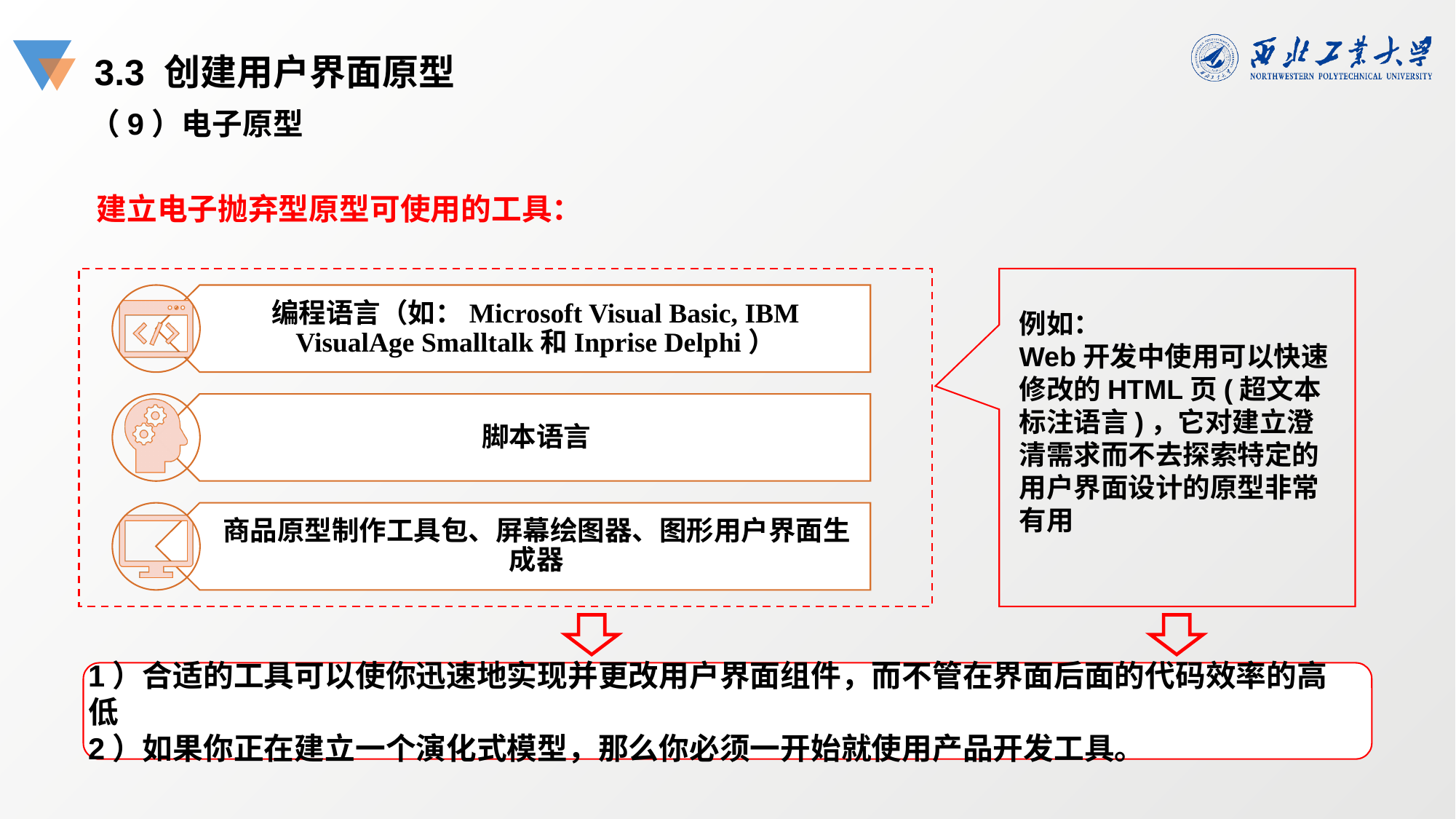

3.3 创建用户界面原型
（9）电子原型
建立电子抛弃型原型可使用的工具：

编程语言（如：Microsoft Visual Basic, IBM VisualAge Smalltalk和Inprise Delphi）

例如：
Web开发中使用可以快速修改的HTML页(超文本标注语言)，它对建立澄清需求而不去探索特定的用户界面设计的原型非常有用
脚本语言

商品原型制作工具包、屏幕绘图器、图形用户界面生成器

1）合适的工具可以使你迅速地实现并更改用户界面组件，而不管在界面后面的代码效率的高低
2）如果你正在建立一个演化式模型，那么你必须一开始就使用产品开发工具。
33